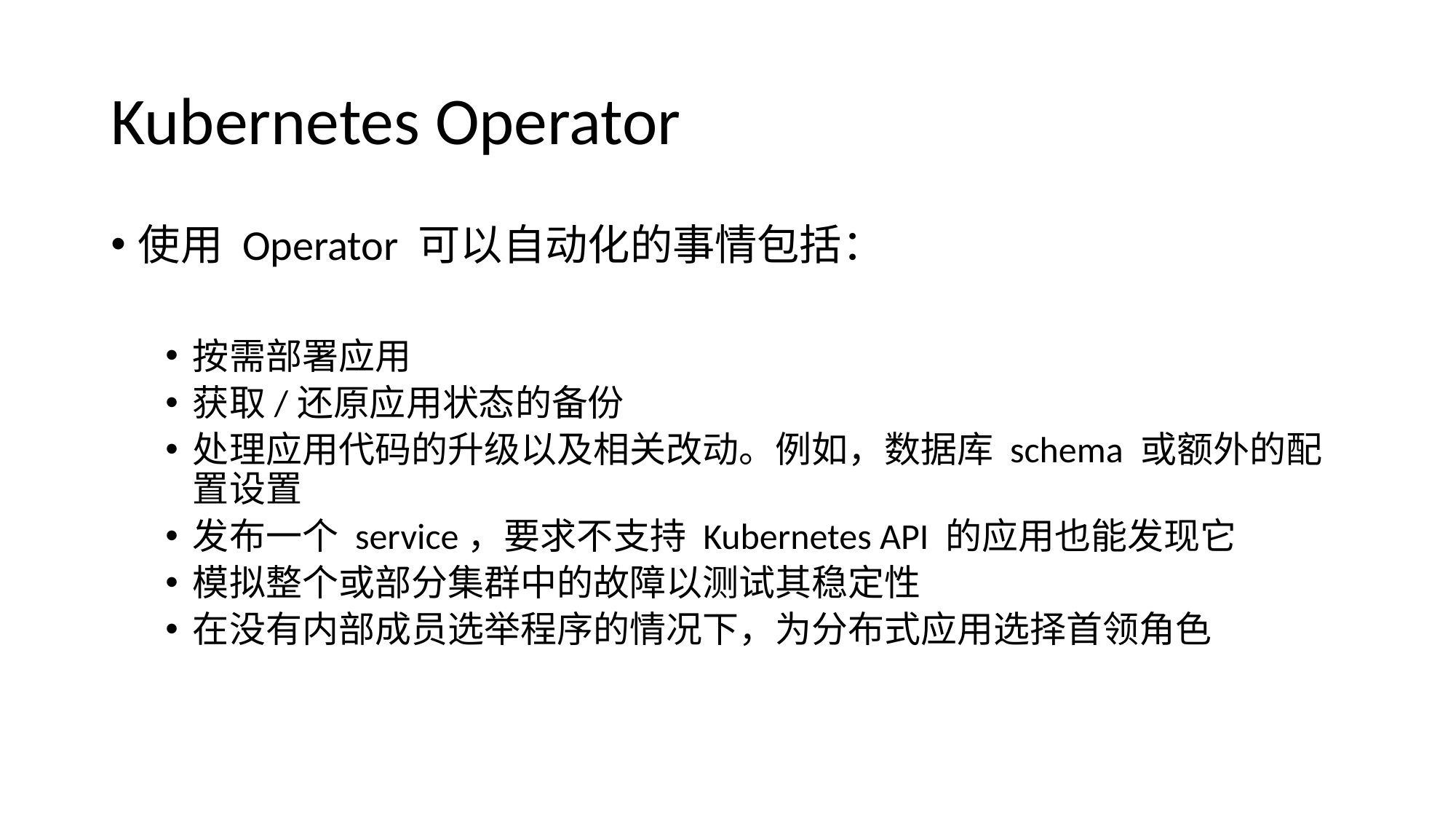

# Kubernetes Operator
使用 Operator 可以自动化的事情包括：

按需部署应用
获取/还原应用状态的备份
处理应用代码的升级以及相关改动。例如，数据库 schema 或额外的配置设置
发布一个 service，要求不支持 Kubernetes API 的应用也能发现它
模拟整个或部分集群中的故障以测试其稳定性
在没有内部成员选举程序的情况下，为分布式应用选择首领角色